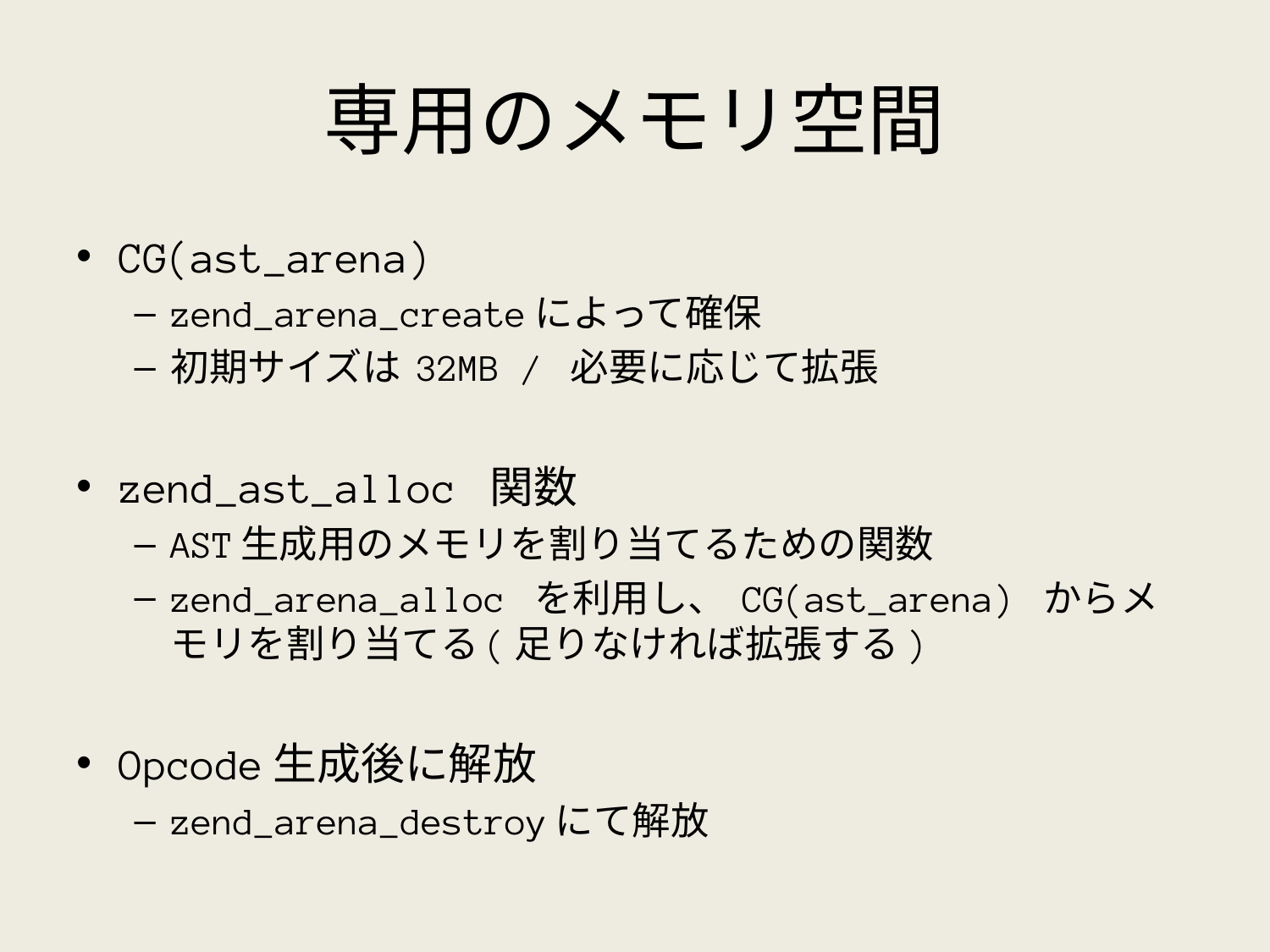

# 専用のメモリ空間
CG(ast_arena)
zend_arena_createによって確保
初期サイズは 32MB / 必要に応じて拡張

zend_ast_alloc 関数
AST生成用のメモリを割り当てるための関数
zend_arena_alloc を利用し、 CG(ast_arena) からメモリを割り当てる(足りなければ拡張する)

Opcode生成後に解放
zend_arena_destroyにて解放